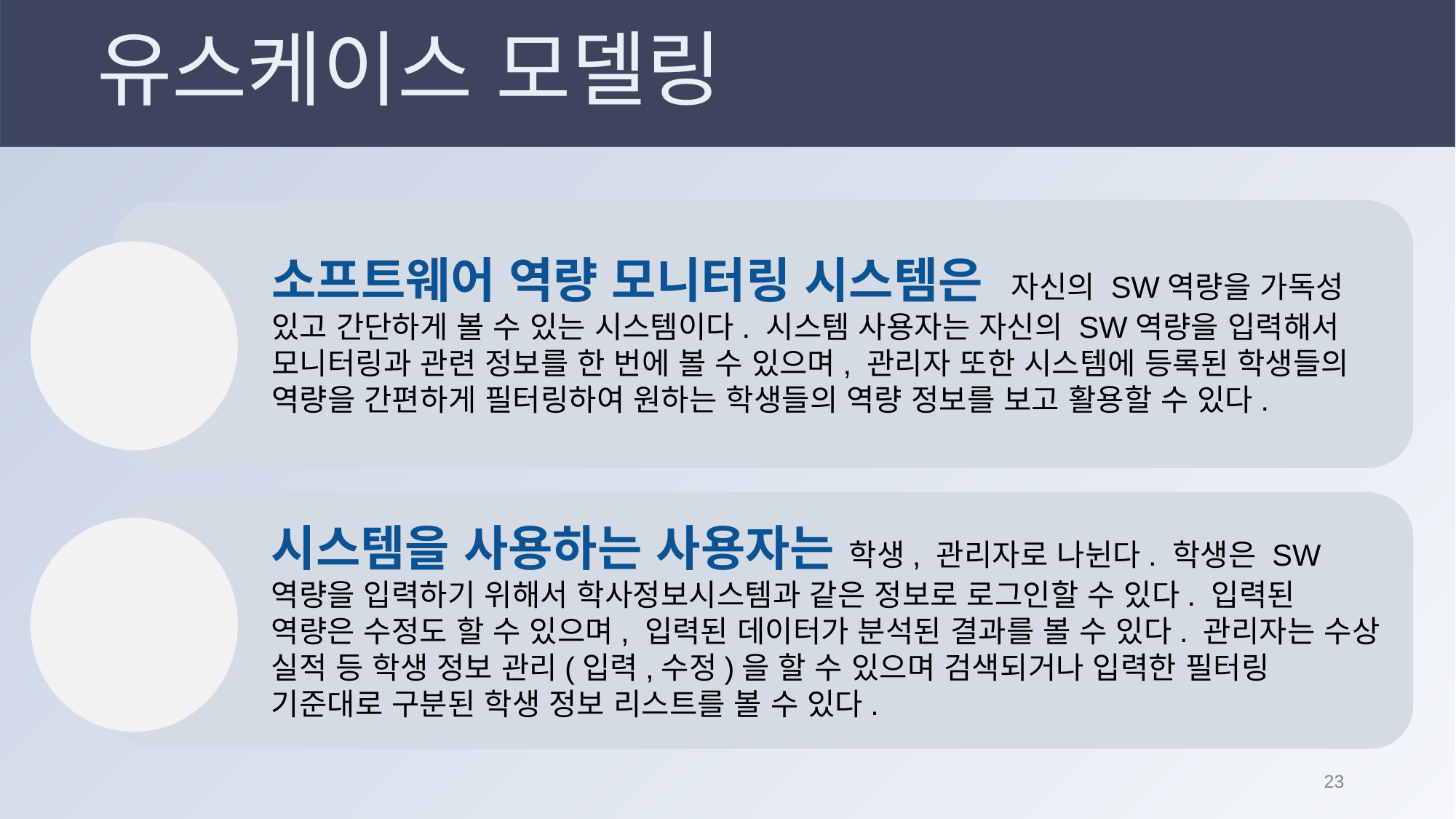

# 유스케이스 모델링

소프트웨어 역량 모니터링 시스템은  자신의 SW역량을 가독성 있고 간단하게 볼 수 있는 시스템이다. 시스템 사용자는 자신의 SW역량을 입력해서 모니터링과 관련 정보를 한 번에 볼 수 있으며, 관리자 또한 시스템에 등록된 학생들의 역량을 간편하게 필터링하여 원하는 학생들의 역량 정보를 보고 활용할 수 있다.

시스템을 사용하는 사용자는 학생, 관리자로 나뉜다. 학생은 SW역량을 입력하기 위해서 학사정보시스템과 같은 정보로 로그인할 수 있다. 입력된 역량은 수정도 할 수 있으며, 입력된 데이터가 분석된 결과를 볼 수 있다. 관리자는 수상 실적 등 학생 정보 관리(입력,수정)을 할 수 있으며 검색되거나 입력한 필터링 기준대로 구분된 학생 정보 리스트를 볼 수 있다.

23